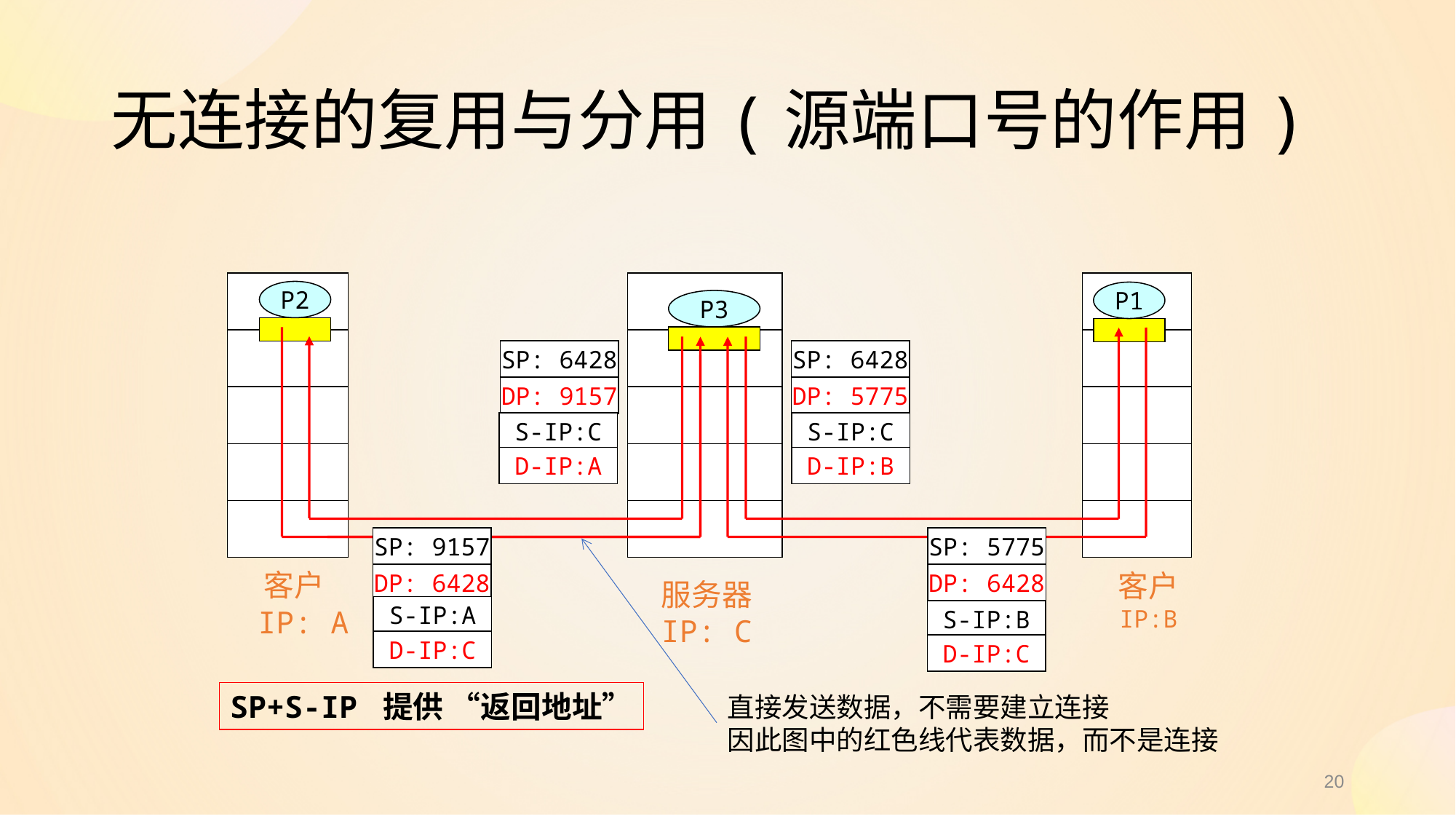

# 无连接的复用与分用(源端口号的作用)

P2

客户
 IP: A
P1

P1

P3

SP: 6428
SP: 6428

DP: 9157
DP: 5775

S-IP:C
S-IP:C

D-IP:A
D-IP:B

SP: 9157
SP: 5775

客户
IP:B
DP: 6428
DP: 6428
服务器
IP: C
S-IP:A
S-IP:B
D-IP:C
D-IP:C
SP+S-IP 提供 “返回地址”
直接发送数据，不需要建立连接
因此图中的红色线代表数据，而不是连接
20